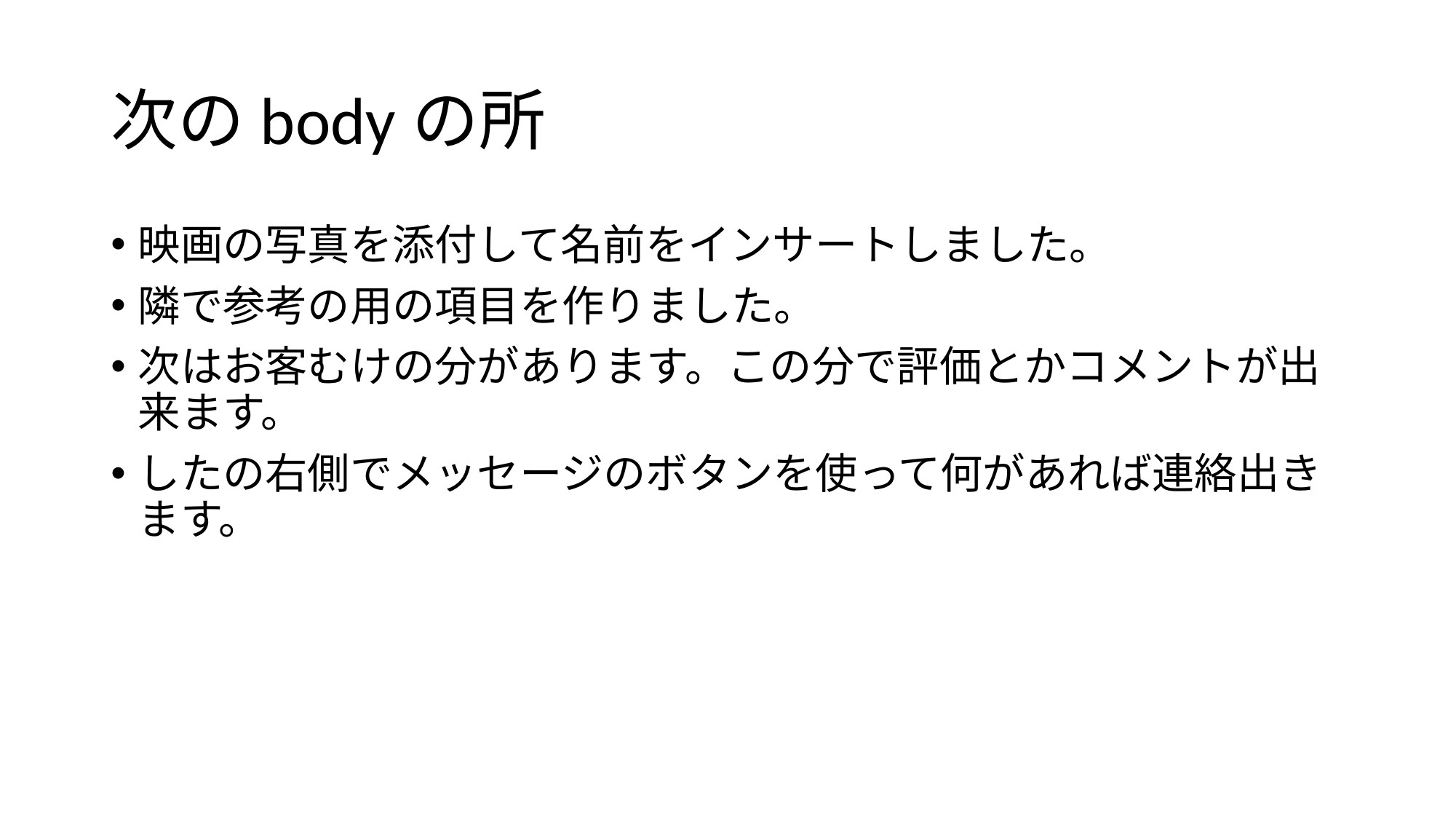

# 次のbodyの所
映画の写真を添付して名前をインサートしました。
隣で参考の用の項目を作りました。
次はお客むけの分があります。この分で評価とかコメントが出来ます。
したの右側でメッセージのボタンを使って何があれば連絡出きます。